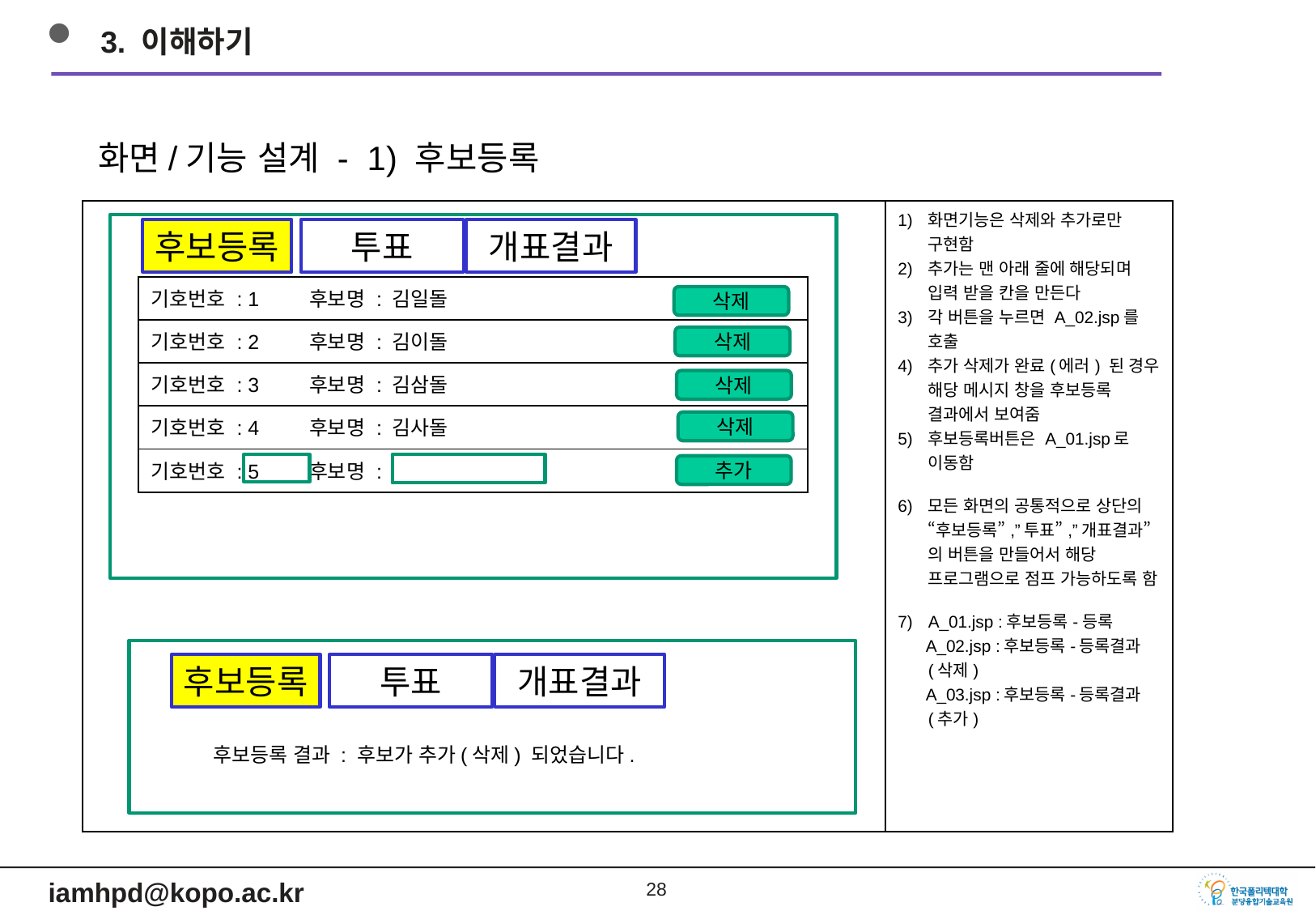

3. 이해하기
화면/기능 설계 -  1) 후보등록
|  | 화면기능은 삭제와 추가로만 구현함 추가는 맨 아래 줄에 해당되며 입력 받을 칸을 만든다 각 버튼을 누르면 A\_02.jsp를 호출 추가 삭제가 완료(에러) 된 경우 해당 메시지 창을 후보등록 결과에서 보여줌 후보등록버튼은 A\_01.jsp로 이동함 모든 화면의 공통적으로 상단의 “후보등록”,”투표”,”개표결과”의 버튼을 만들어서 해당 프로그램으로 점프 가능하도록 함 A\_01.jsp :후보등록-등록 A\_02.jsp :후보등록-등록결과(삭제) A\_03.jsp :후보등록-등록결과(추가) |
| --- | --- |

후보등록
투표
개표결과
| 기호번호 : 1 후보명 : 김일돌 |
| --- |
| 기호번호 : 2 후보명 : 김이돌 |
| 기호번호 : 3 후보명 : 김삼돌 |
| 기호번호 : 4 후보명 : 김사돌 |
| 기호번호 : 5 후보명 : |
삭제
삭제
삭제
삭제

추가

후보등록
투표
개표결과
후보등록 결과 : 후보가 추가(삭제) 되었습니다.
28